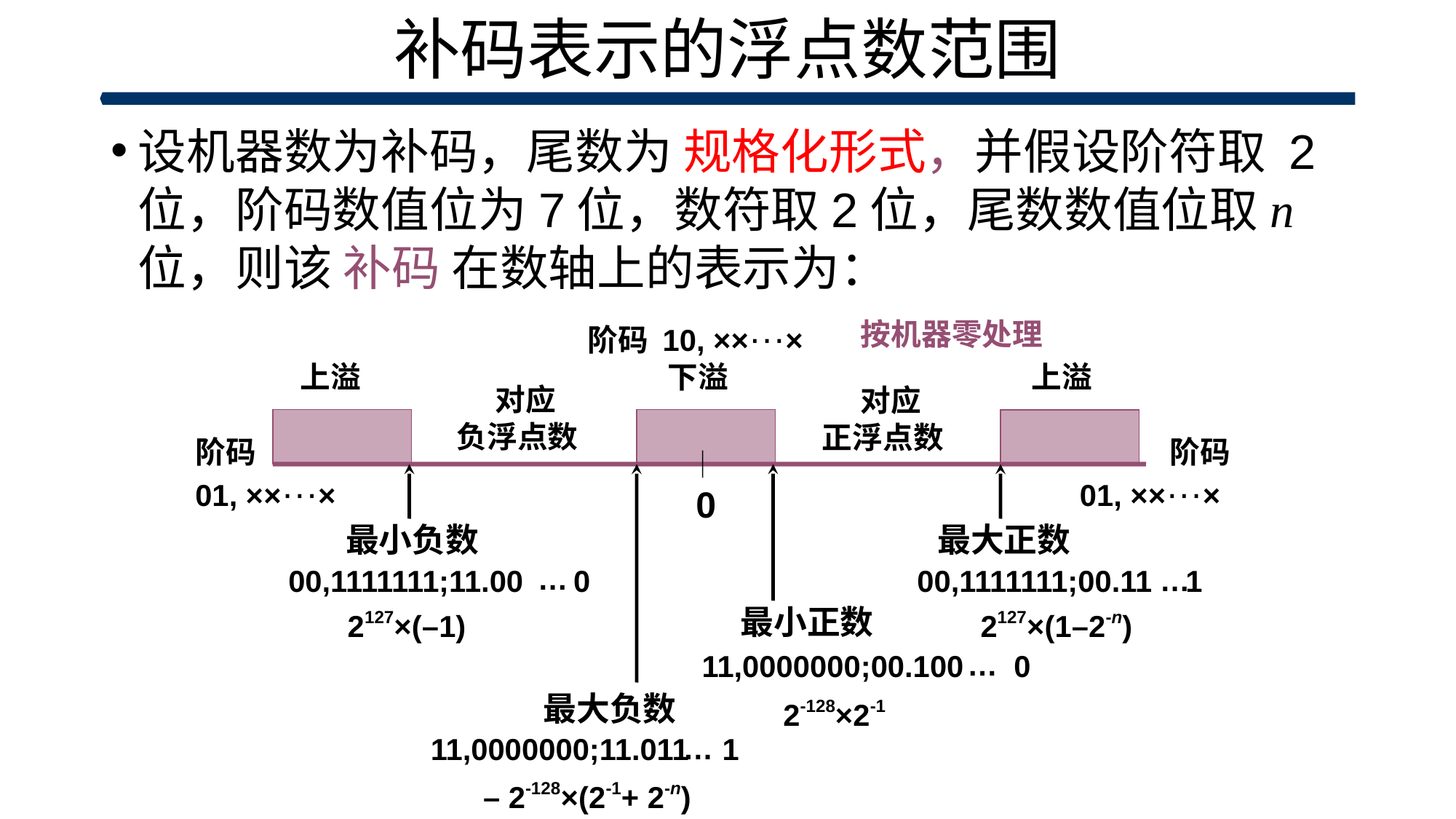

# 补码表示的浮点数范围
设机器数为补码，尾数为 规格化形式，并假设阶符取 2 位，阶码数值位为7位，数符取2位，尾数数值位取n位，则该 补码 在数轴上的表示为：
阶码 10, ××···×
按机器零处理
上溢
下溢
上溢
    对应
负浮点数
    对应
正浮点数

            阶码
01, ××···×
阶码
01, ××···×

0

最小负数

最大负数

最小正数

最大正数
…
00,1111111;11.00      0
…
00,1111111;00.11    1
2127×(1–2-n)
2127×(–1)
…
11,0000000;00.100      0
2-128×2-1
…
11,0000000;11.011    1
– 2-128×(2-1+ 2-n)